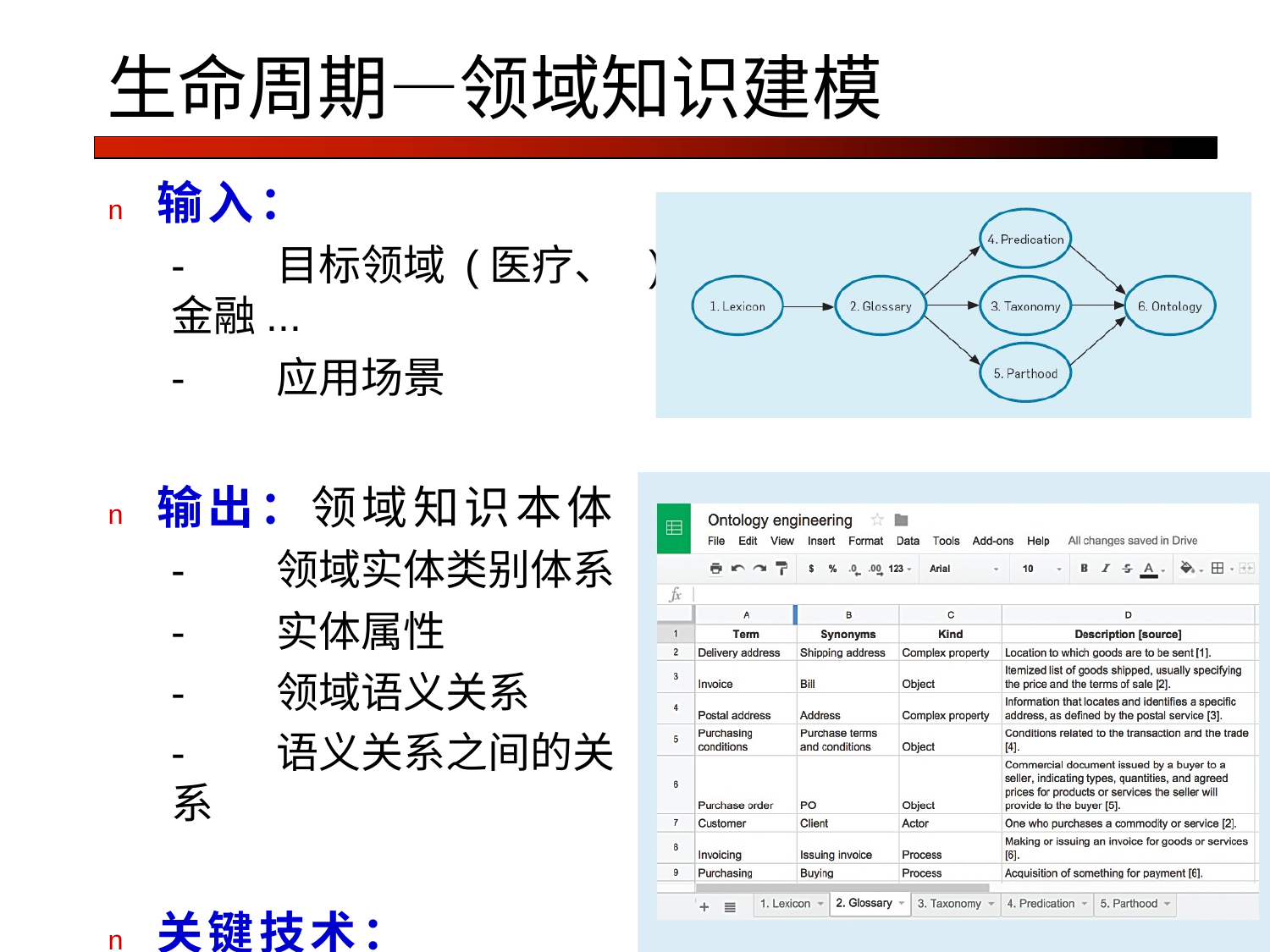

# 生命周期—领域知识建模

n	输入：

-	目标领域 (医疗、金融...

-	应用场景

n	输出：领域知识本体

-	领域实体类别体系

-	实体属性

-	领域语义关系

-	语义关系之间的关系

n	关键技术：

-	Ontology Engineering

)